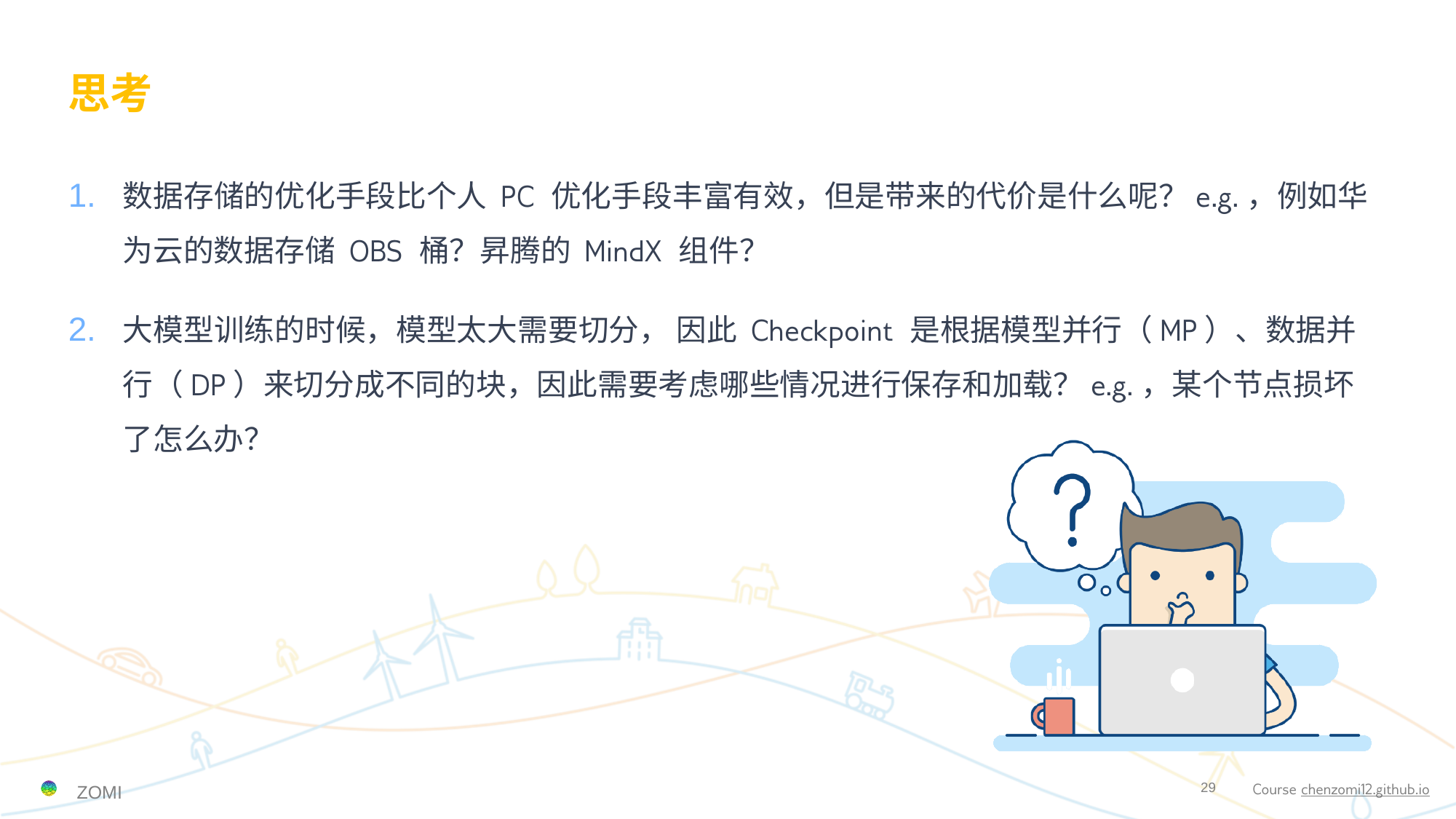

# 思考
数据存储的优化手段比个人 PC 优化手段丰富有效，但是带来的代价是什么呢？e.g.，例如华为云的数据存储 OBS 桶？昇腾的 MindX 组件？
大模型训练的时候，模型太大需要切分， 因此 Checkpoint 是根据模型并行（MP）、数据并行（DP）来切分成不同的块，因此需要考虑哪些情况进行保存和加载？e.g.，某个节点损坏了怎么办？